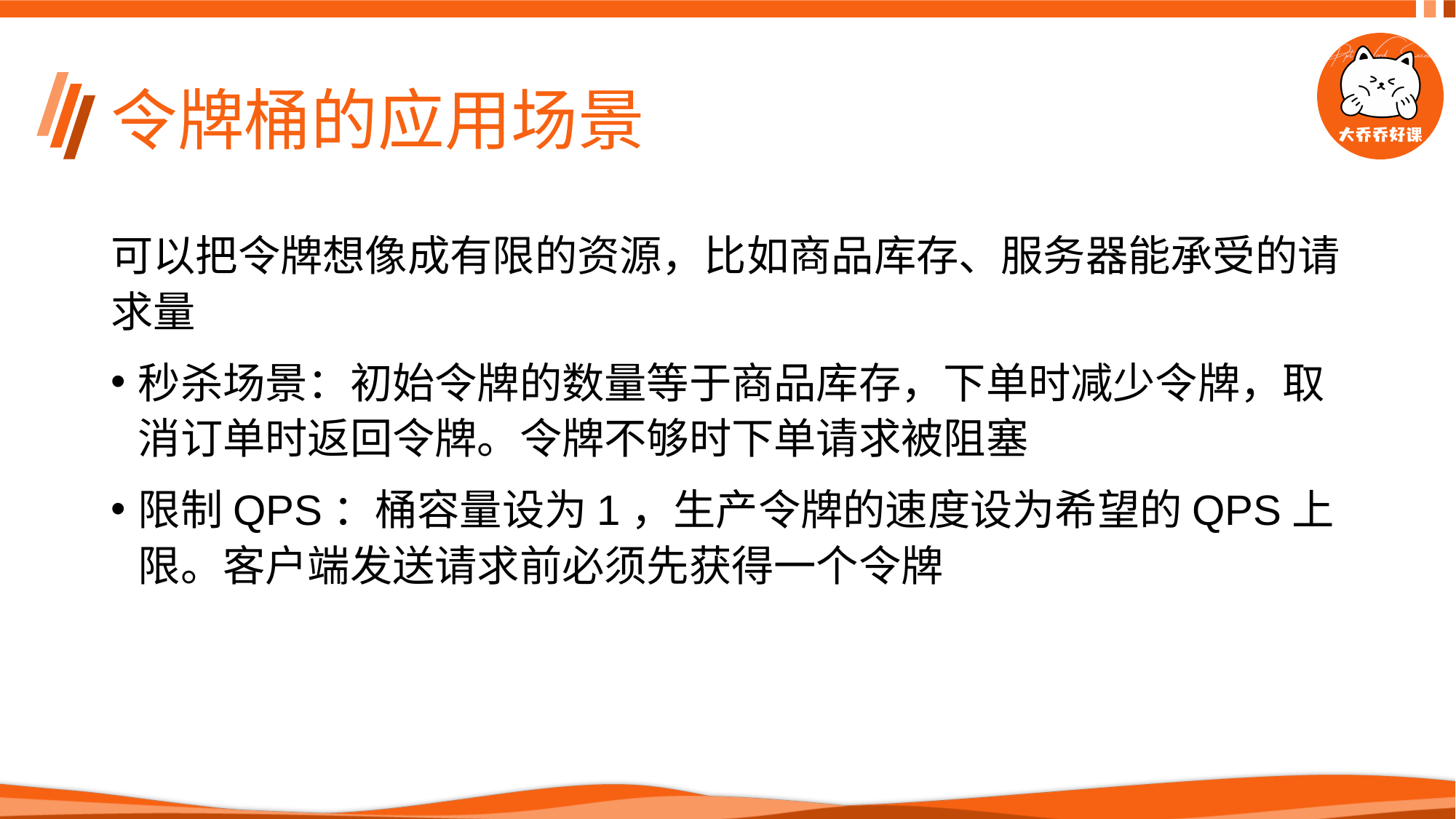

# 令牌桶的应用场景
可以把令牌想像成有限的资源，比如商品库存、服务器能承受的请求量
秒杀场景：初始令牌的数量等于商品库存，下单时减少令牌，取消订单时返回令牌。令牌不够时下单请求被阻塞
限制QPS：桶容量设为1，生产令牌的速度设为希望的QPS上限。客户端发送请求前必须先获得一个令牌